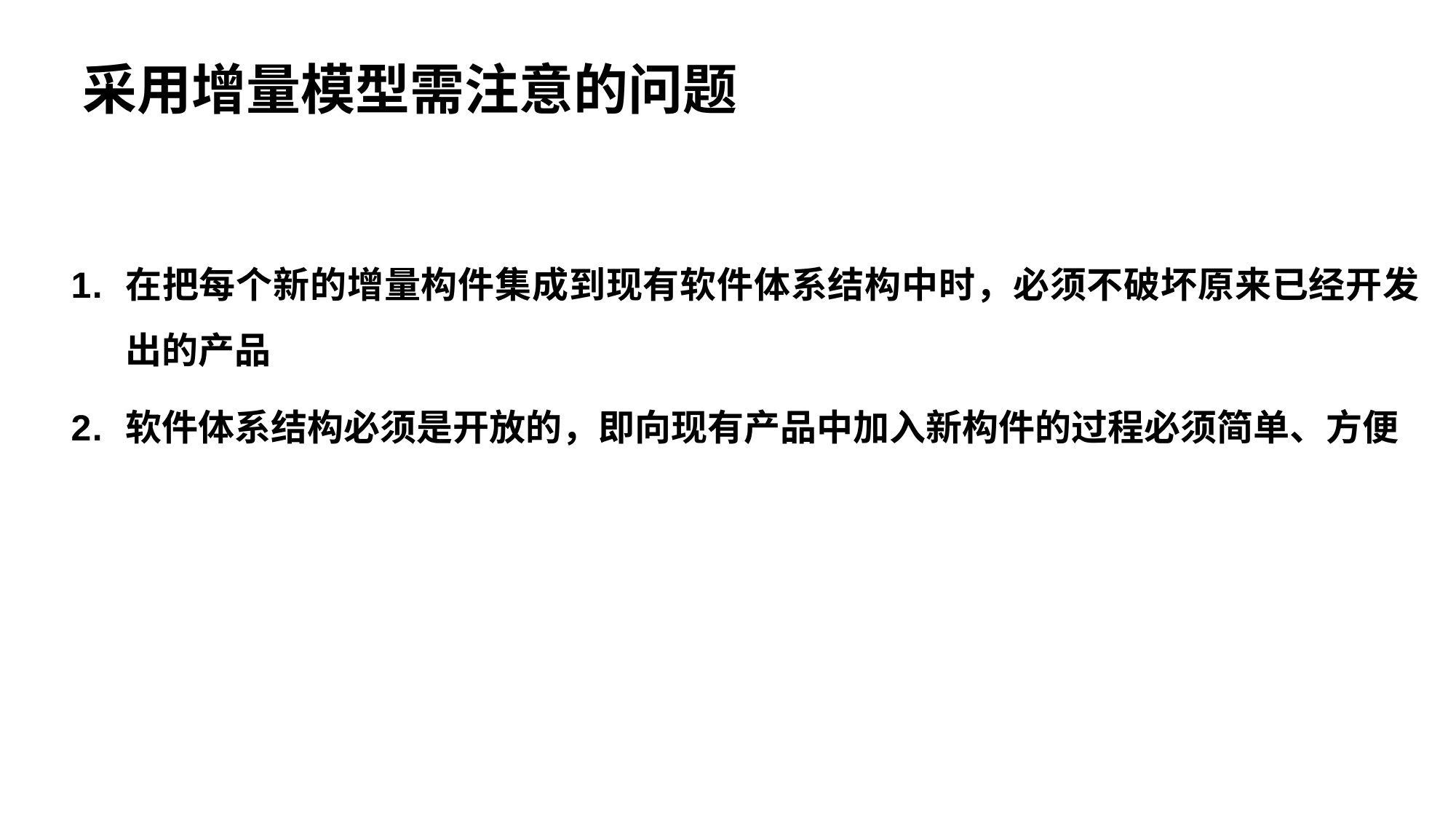

采用增量模型需注意的问题

在把每个新的增量构件集成到现有软件体系结构中时，必须不破坏原来已经开发出的产品
软件体系结构必须是开放的，即向现有产品中加入新构件的过程必须简单、方便